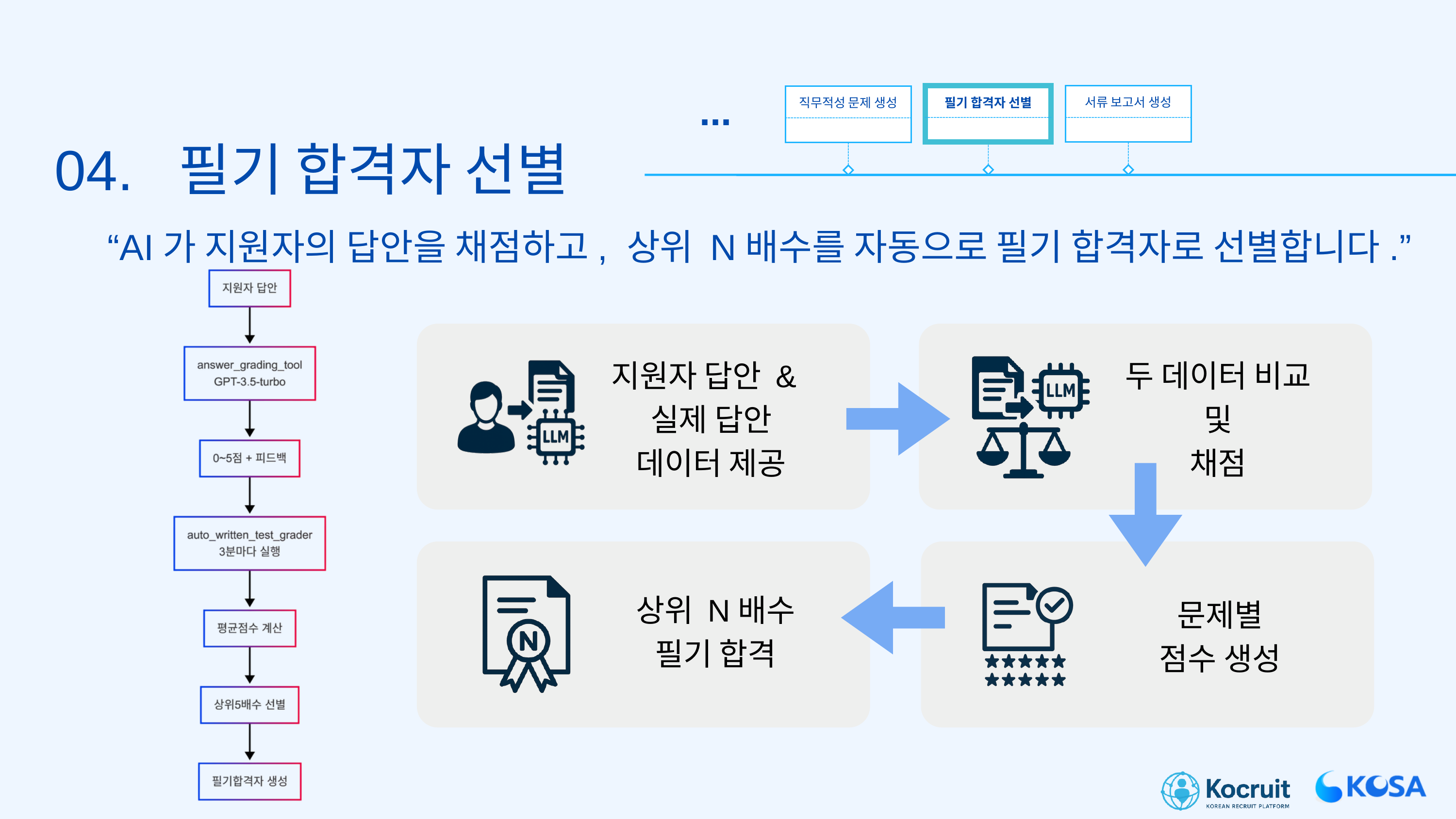

...
서류 보고서 생성
필기 합격자 선별
직무적성 문제 생성

04.  필기 합격자 선별

“AI가 지원자의 답안을 채점하고, 상위 N배수를 자동으로 필기 합격자로 선별합니다.”

지원자 답안 &
 실제 답안
 데이터 제공
두 데이터 비교
및
채점

상위 N배수
필기 합격
문제별
점수 생성